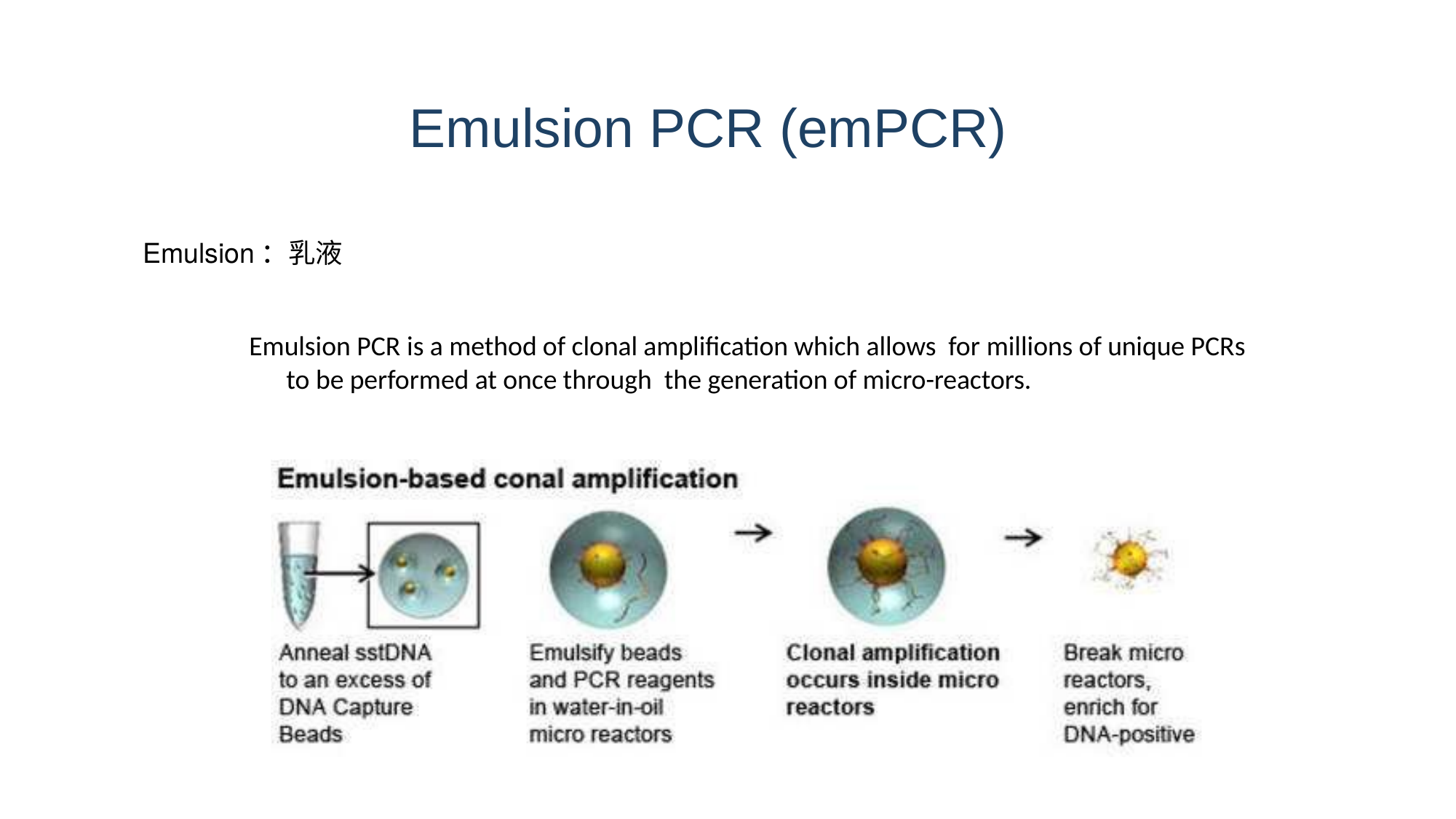

Emulsion PCR (emPCR)
Emulsion：乳液
# Emulsion PCR is a method of clonal amplification which allows  for millions of unique PCRs to be performed at once through  the generation of micro-reactors.